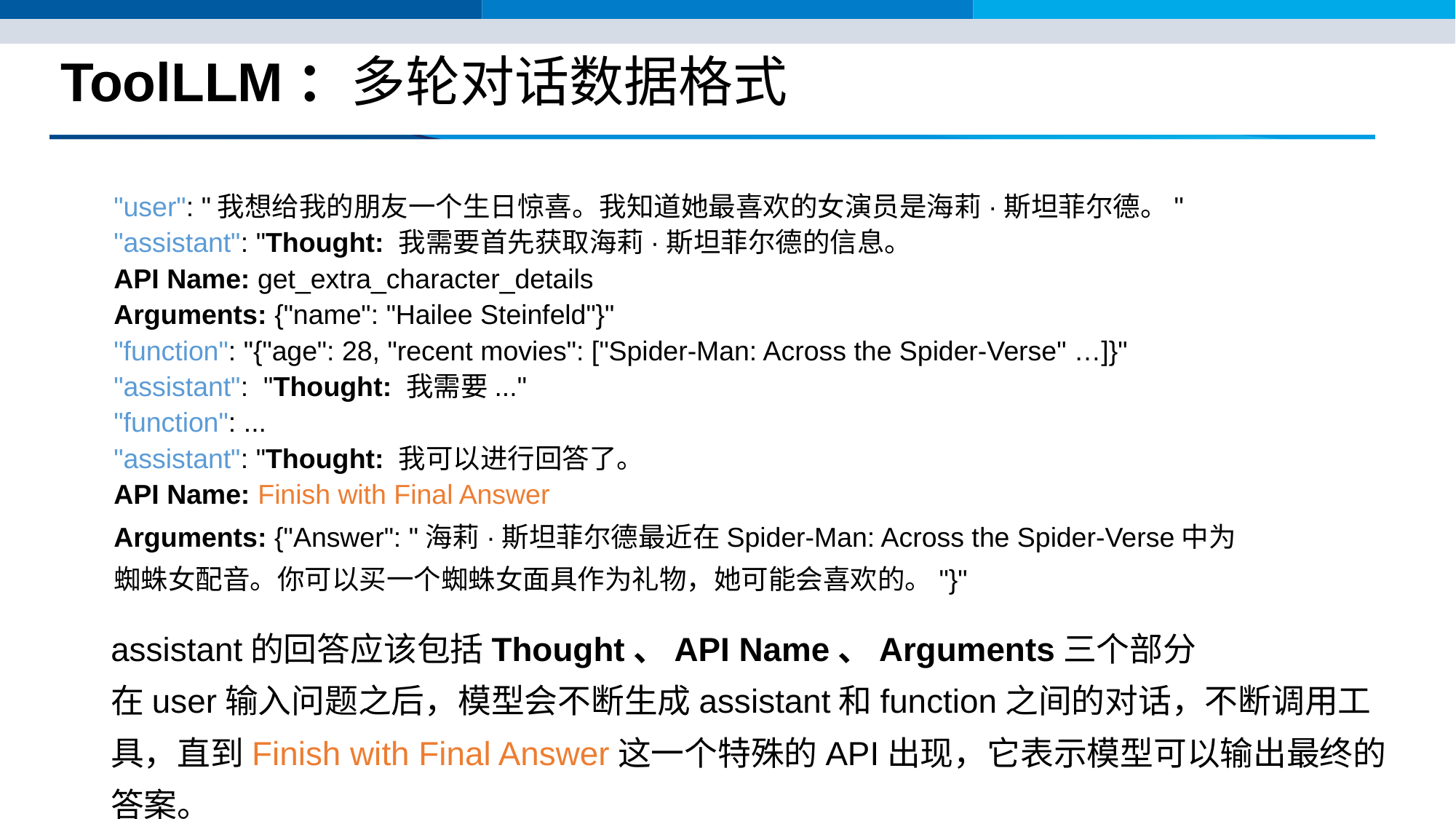

# ToolLLM：多轮对话数据格式
"user": "我想给我的朋友一个生日惊喜。我知道她最喜欢的女演员是海莉·斯坦菲尔德。"
"assistant": "Thought: 我需要首先获取海莉·斯坦菲尔德的信息。
API Name: get_extra_character_details
Arguments: {"name": "Hailee Steinfeld"}"
"function": "{"age": 28, "recent movies": ["Spider-Man: Across the Spider-Verse" …]}"
"assistant":  "Thought: 我需要..."
"function": ...
"assistant": "Thought: 我可以进行回答了。
API Name: Finish with Final Answer
Arguments: {"Answer": "海莉·斯坦菲尔德最近在Spider-Man: Across the Spider-Verse中为蜘蛛女配音。你可以买一个蜘蛛女面具作为礼物，她可能会喜欢的。"}"
assistant的回答应该包括Thought、API Name、Arguments三个部分
在user输入问题之后，模型会不断生成assistant和function之间的对话，不断调用工具，直到Finish with Final Answer这一个特殊的API出现，它表示模型可以输出最终的答案。